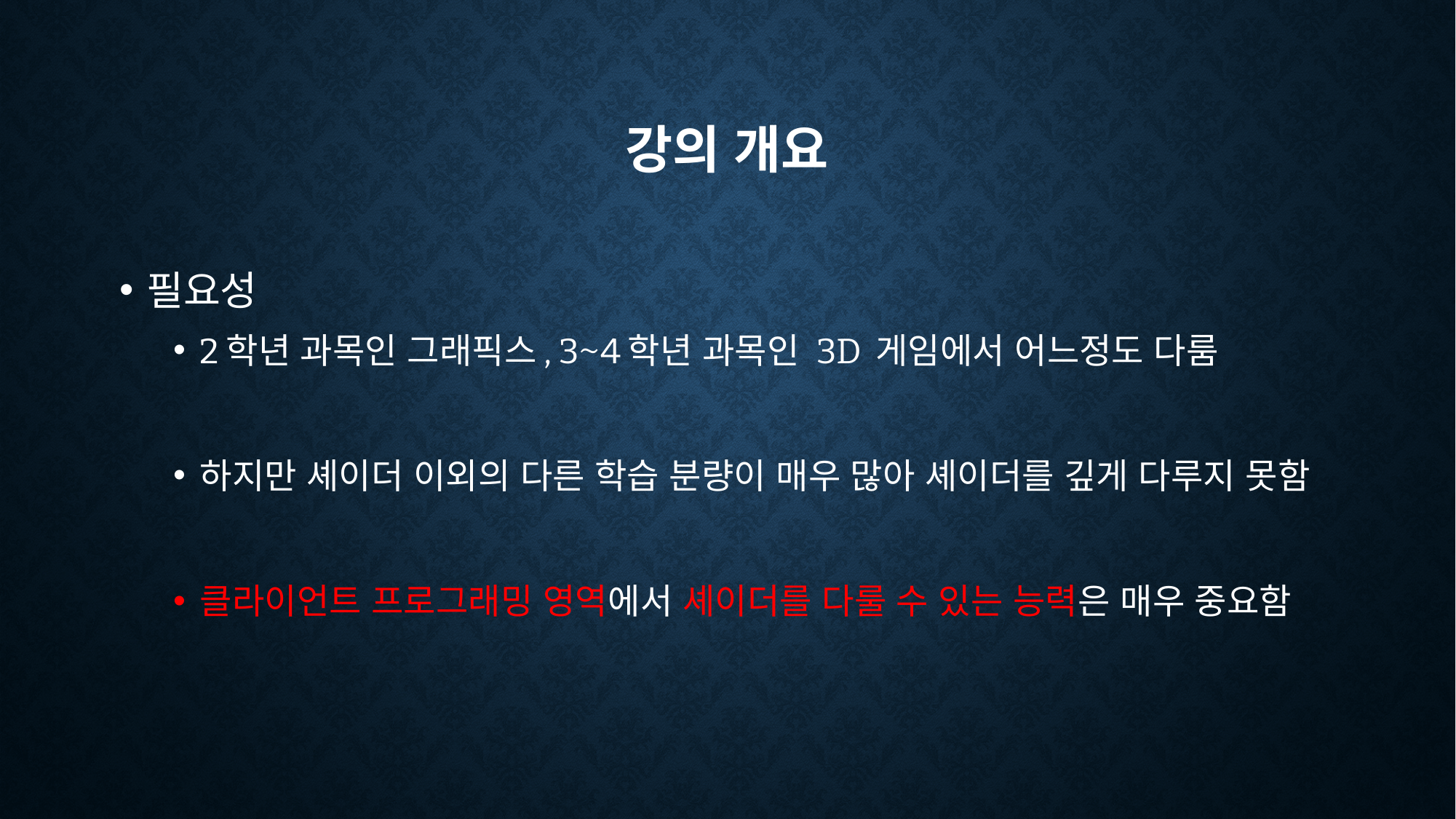

# 강의 개요
필요성
2학년 과목인 그래픽스, 3~4학년 과목인 3D 게임에서 어느정도 다룸

하지만 셰이더 이외의 다른 학습 분량이 매우 많아 셰이더를 깊게 다루지 못함

클라이언트 프로그래밍 영역에서 셰이더를 다룰 수 있는 능력은 매우 중요함